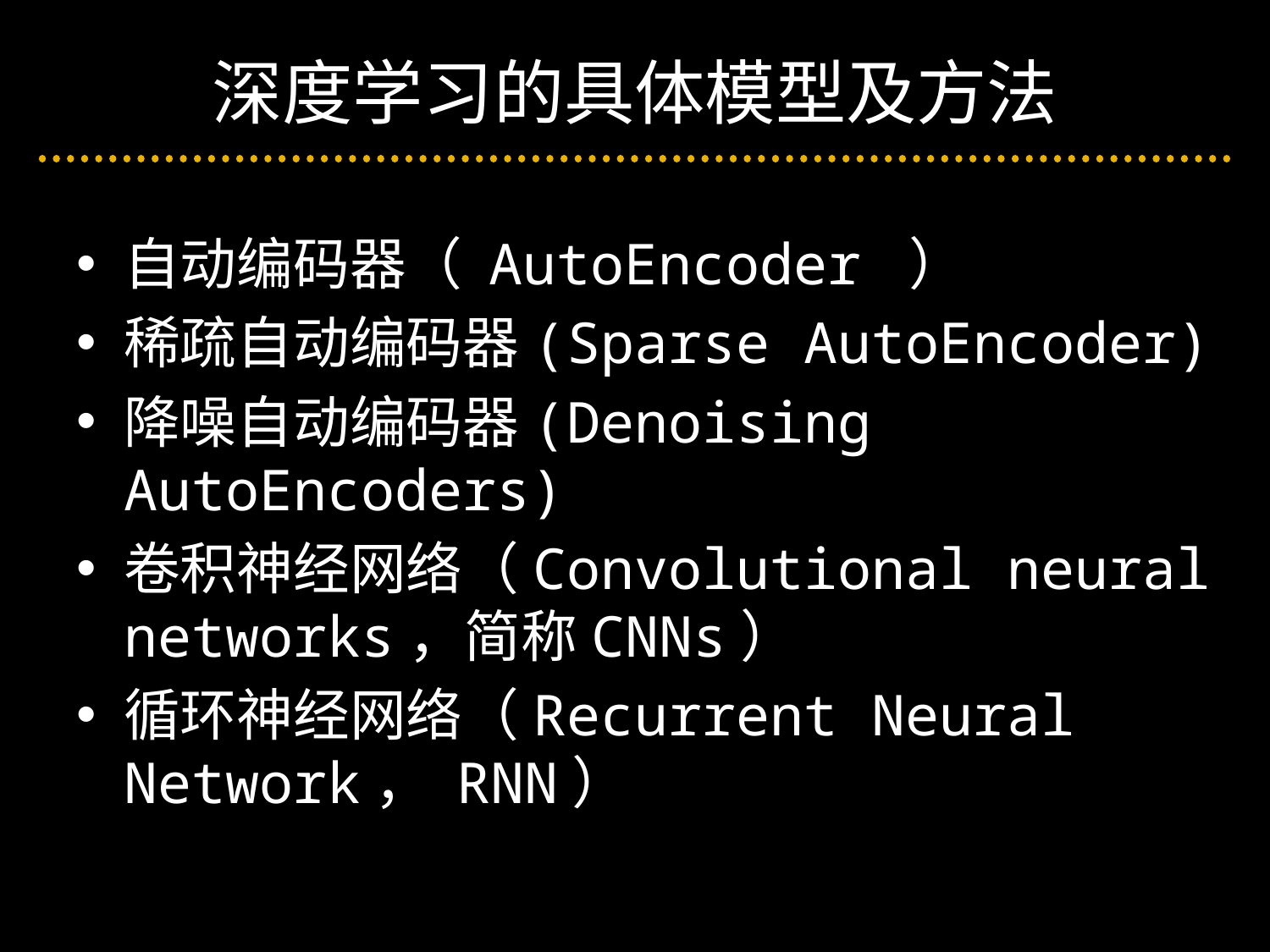

# 深度学习的具体模型及方法
自动编码器（ AutoEncoder ）
稀疏自动编码器(Sparse AutoEncoder)
降噪自动编码器(Denoising AutoEncoders)
卷积神经网络（Convolutional neural networks，简称CNNs）
循环神经网络（Recurrent Neural Network， RNN）